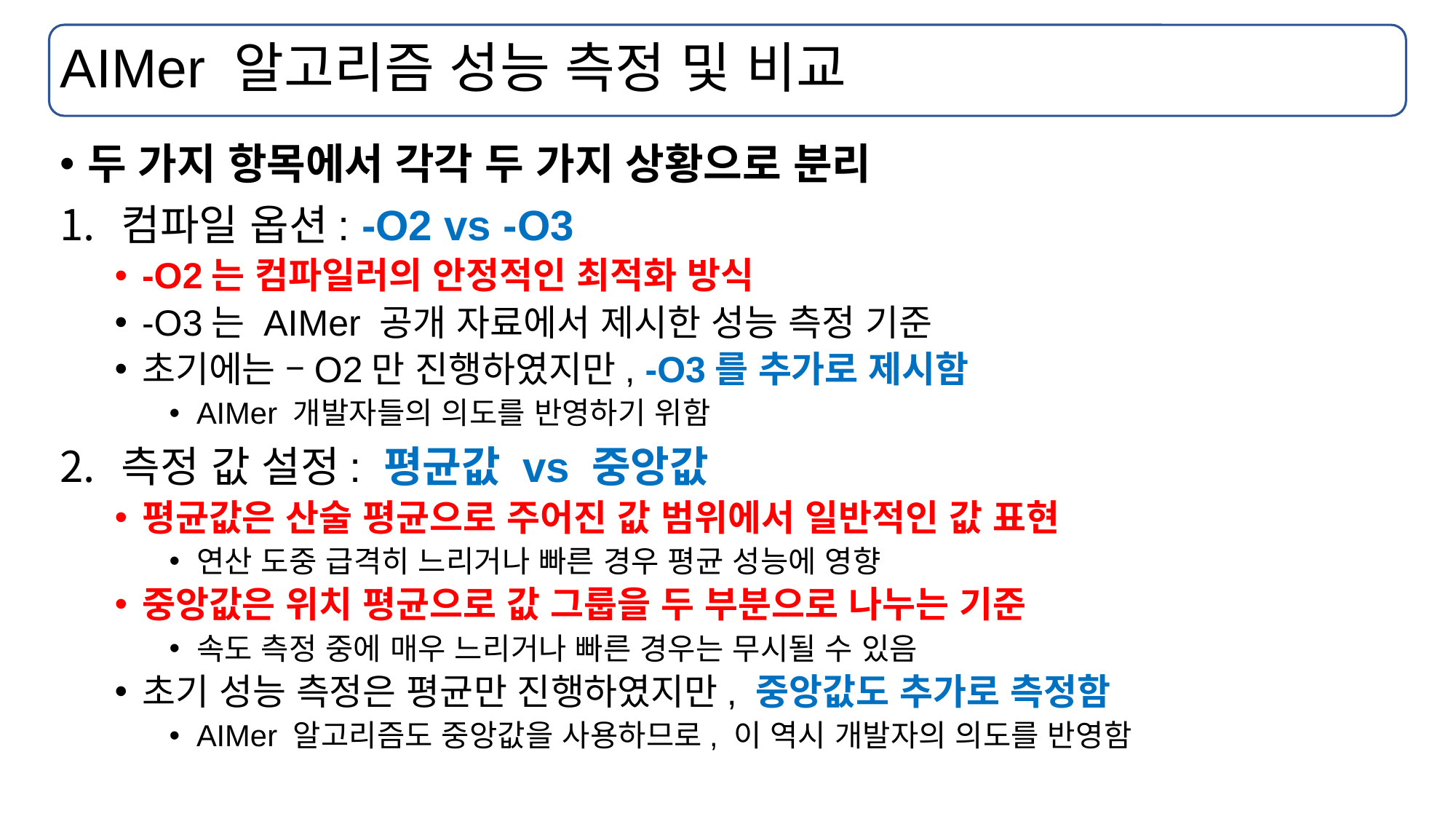

# AIMer 알고리즘 성능 측정 및 비교
두 가지 항목에서 각각 두 가지 상황으로 분리
컴파일 옵션: -O2 vs -O3
-O2는 컴파일러의 안정적인 최적화 방식
-O3는 AIMer 공개 자료에서 제시한 성능 측정 기준
초기에는 –O2만 진행하였지만, -O3를 추가로 제시함
AIMer 개발자들의 의도를 반영하기 위함
측정 값 설정: 평균값 vs 중앙값
평균값은 산술 평균으로 주어진 값 범위에서 일반적인 값 표현
연산 도중 급격히 느리거나 빠른 경우 평균 성능에 영향
중앙값은 위치 평균으로 값 그룹을 두 부분으로 나누는 기준
속도 측정 중에 매우 느리거나 빠른 경우는 무시될 수 있음
초기 성능 측정은 평균만 진행하였지만, 중앙값도 추가로 측정함
AIMer 알고리즘도 중앙값을 사용하므로, 이 역시 개발자의 의도를 반영함